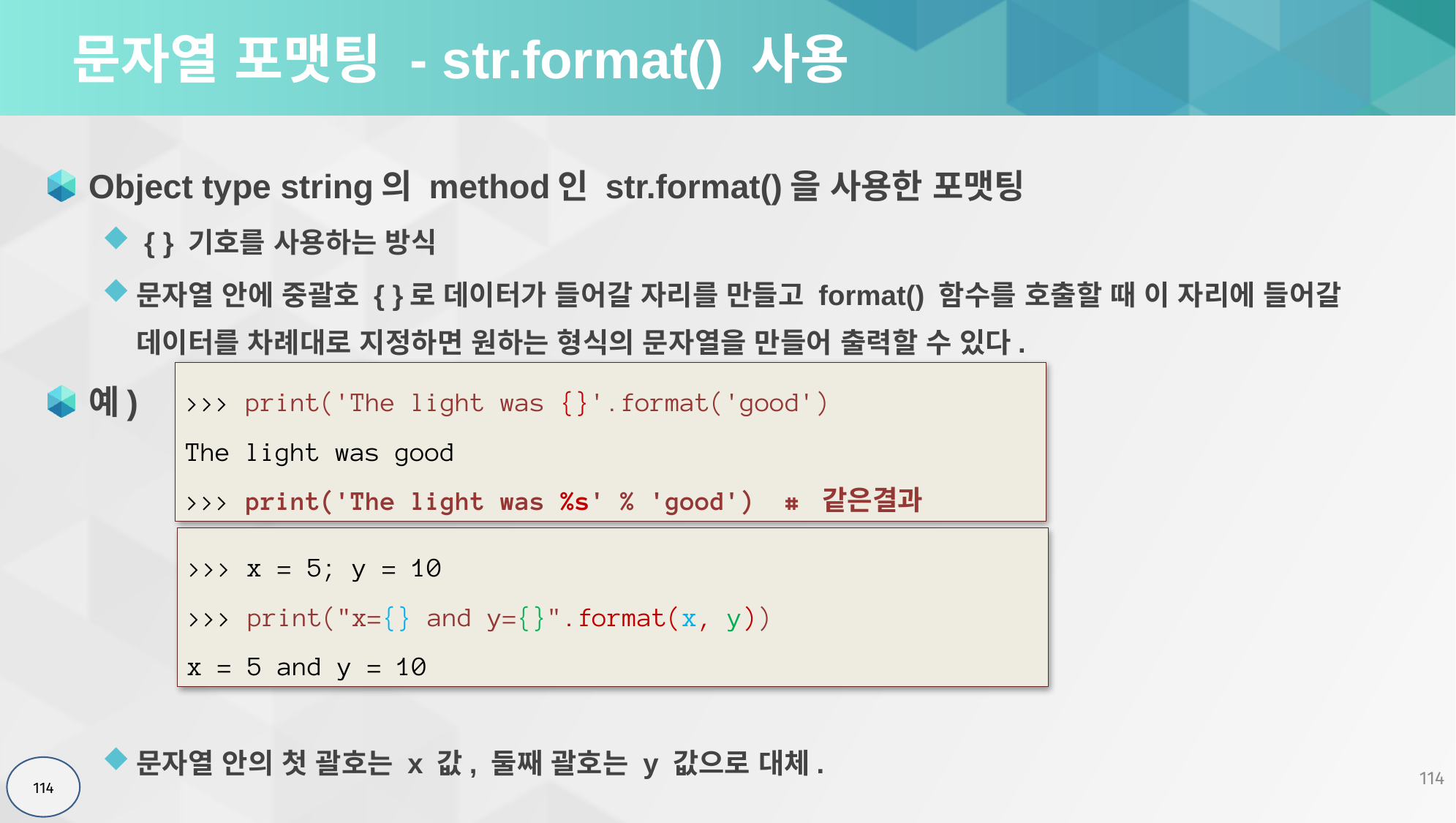

# 문자열 포맷팅 - str.format() 사용
Object type string의 method인 str.format()을 사용한 포맷팅
 { } 기호를 사용하는 방식
문자열 안에 중괄호 { }로 데이터가 들어갈 자리를 만들고 format() 함수를 호출할 때 이 자리에 들어갈 데이터를 차례대로 지정하면 원하는 형식의 문자열을 만들어 출력할 수 있다.
예)

문자열 안의 첫 괄호는 x 값, 둘째 괄호는 y 값으로 대체.
>>> print('The light was {}'.format('good')
The light was good
>>> print('The light was %s' % 'good')  # 같은결과
>>> x = 5; y = 10
>>> print("x={} and y={}".format(x, y))
x = 5 and y = 10
114